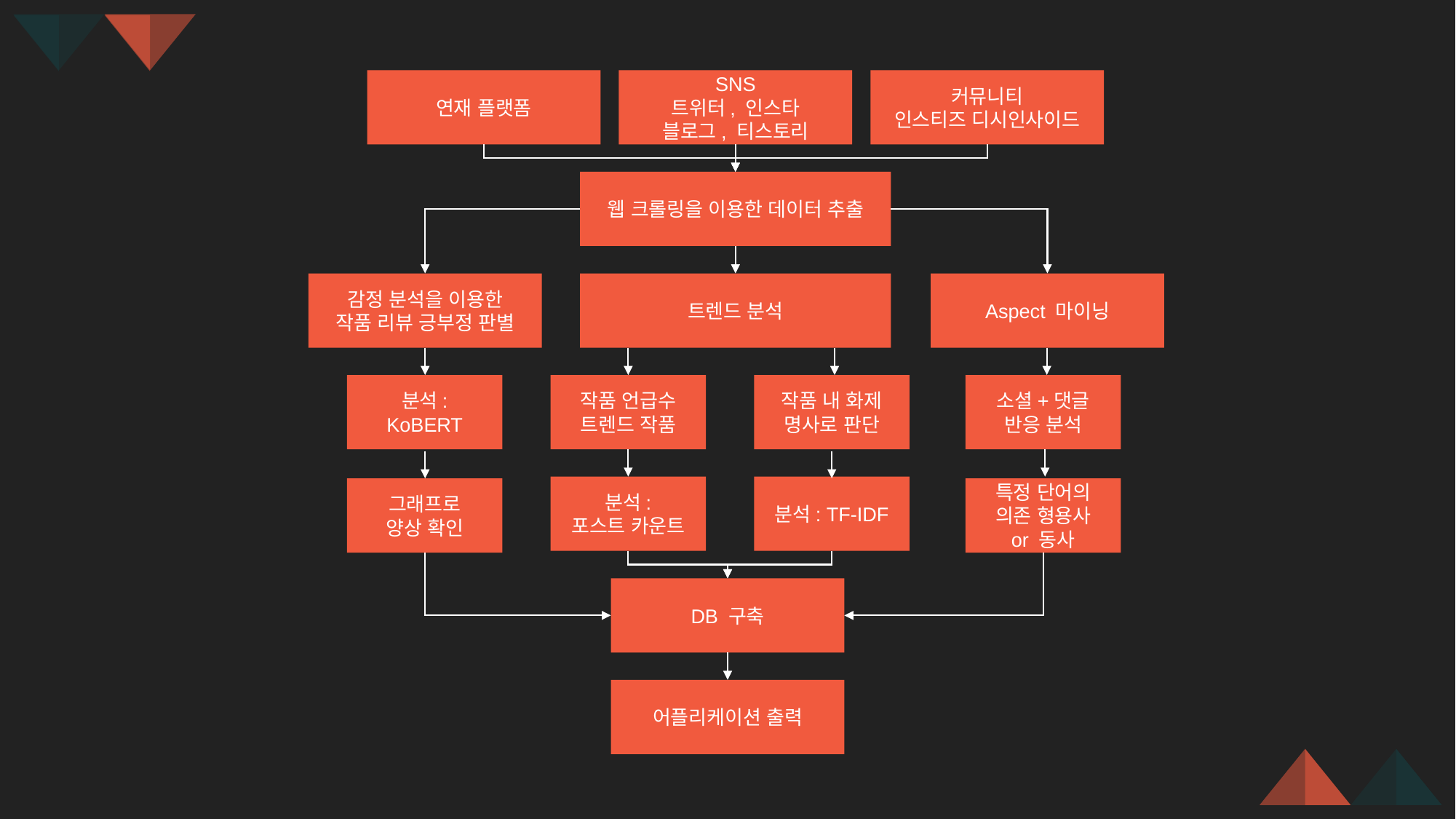

연재 플랫폼
SNS
트위터, 인스타
블로그, 티스토리
커뮤니티
인스티즈 디시인사이드
웹 크롤링을 이용한 데이터 추출
감정 분석을 이용한
작품 리뷰 긍부정 판별
트렌드 분석
Aspect 마이닝
분석:
KoBERT
작품 언급수
트렌드 작품
작품 내 화제
명사로 판단
소셜+댓글
반응 분석
분석:
포스트 카운트
분석: TF-IDF
그래프로
양상 확인
특정 단어의
의존 형용사
or 동사
DB 구축
어플리케이션 출력